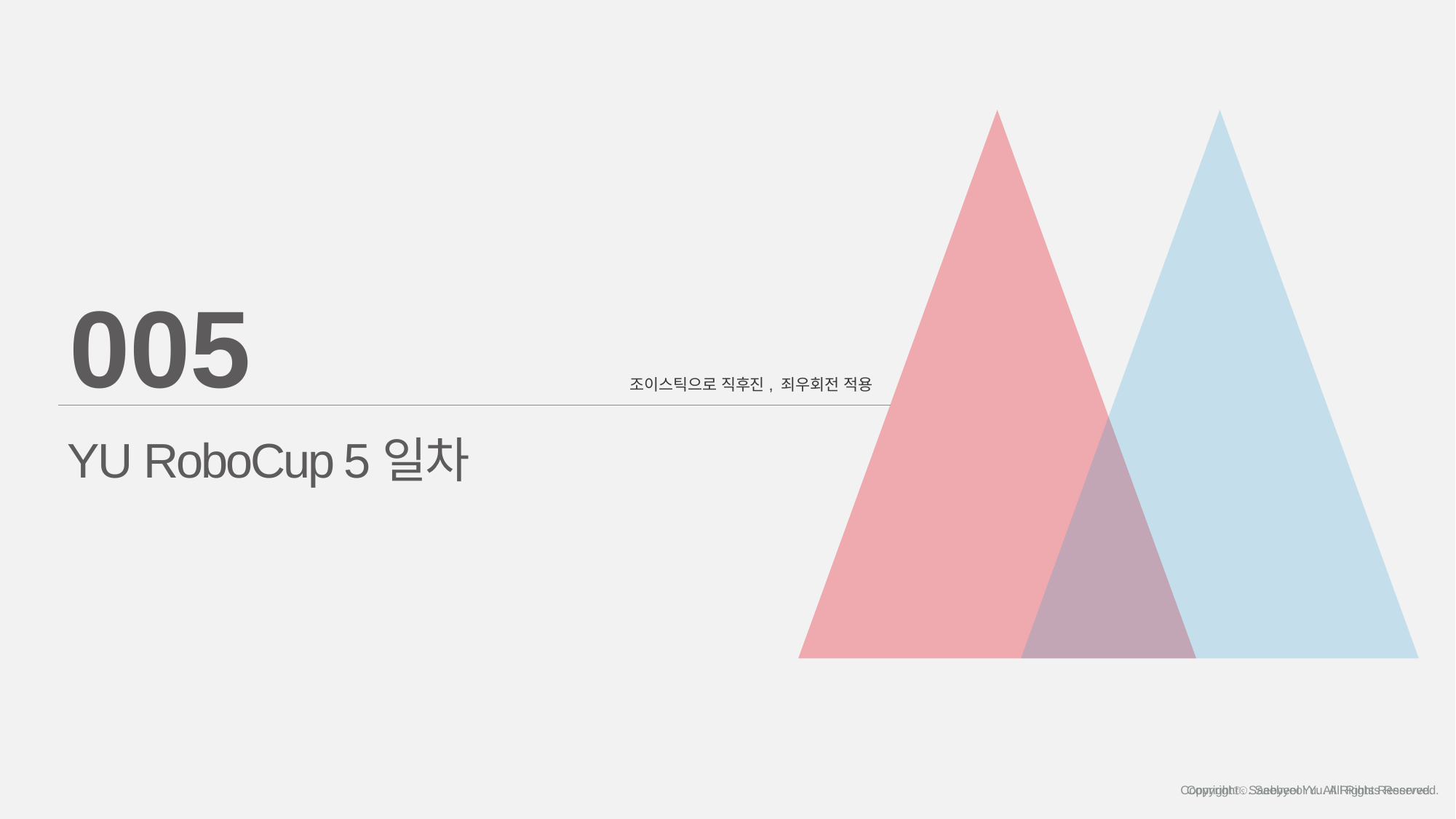

005
조이스틱으로 직후진, 죄우회전 적용
YU RoboCup 5일차
Copyrightⓒ. Saebyeol Yu. All Rights Reserved.